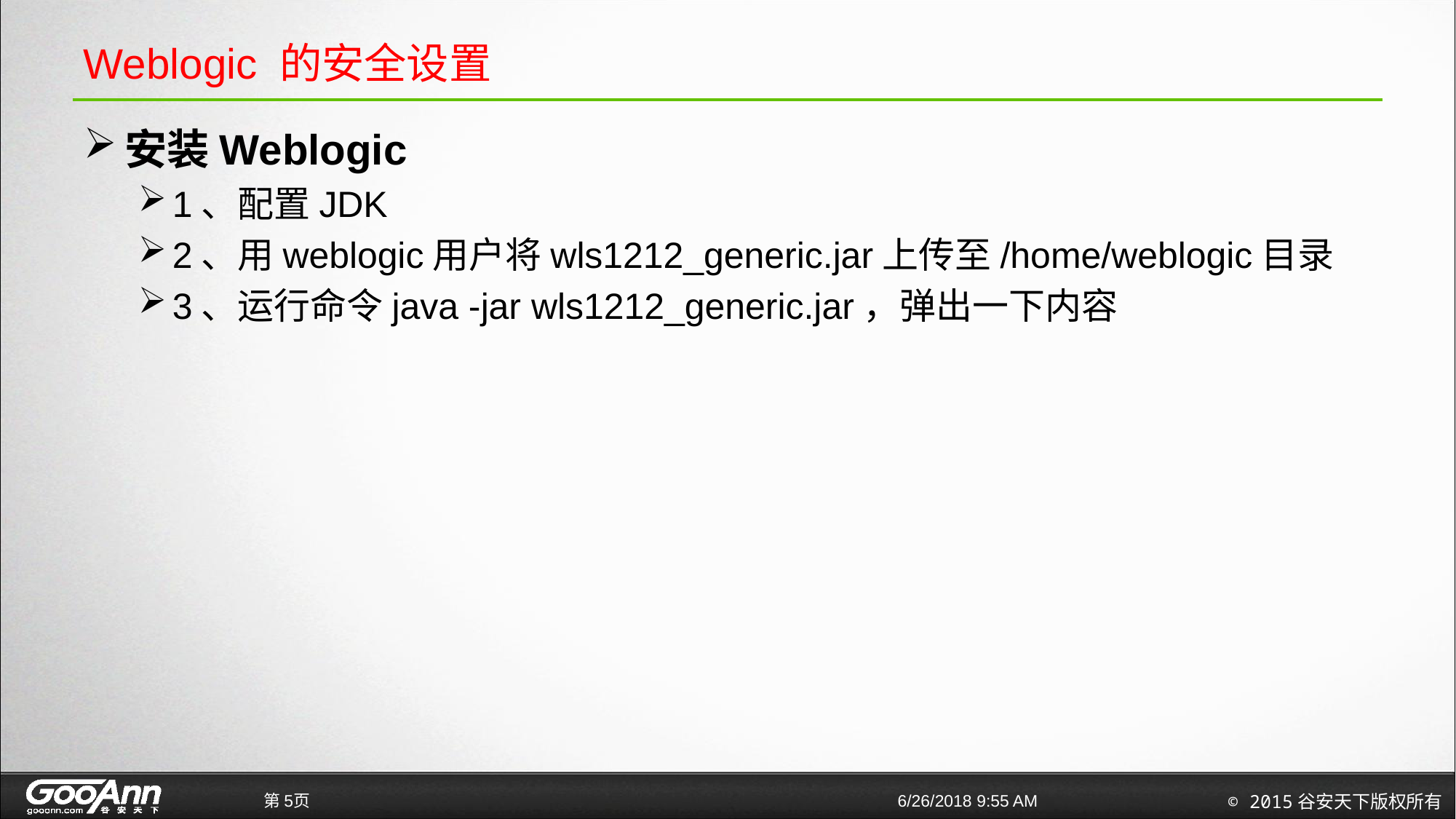

# Weblogic 的安全设置
安装Weblogic
1、配置JDK
2、用weblogic用户将wls1212_generic.jar上传至/home/weblogic目录
3、运行命令java -jar wls1212_generic.jar，弹出一下内容